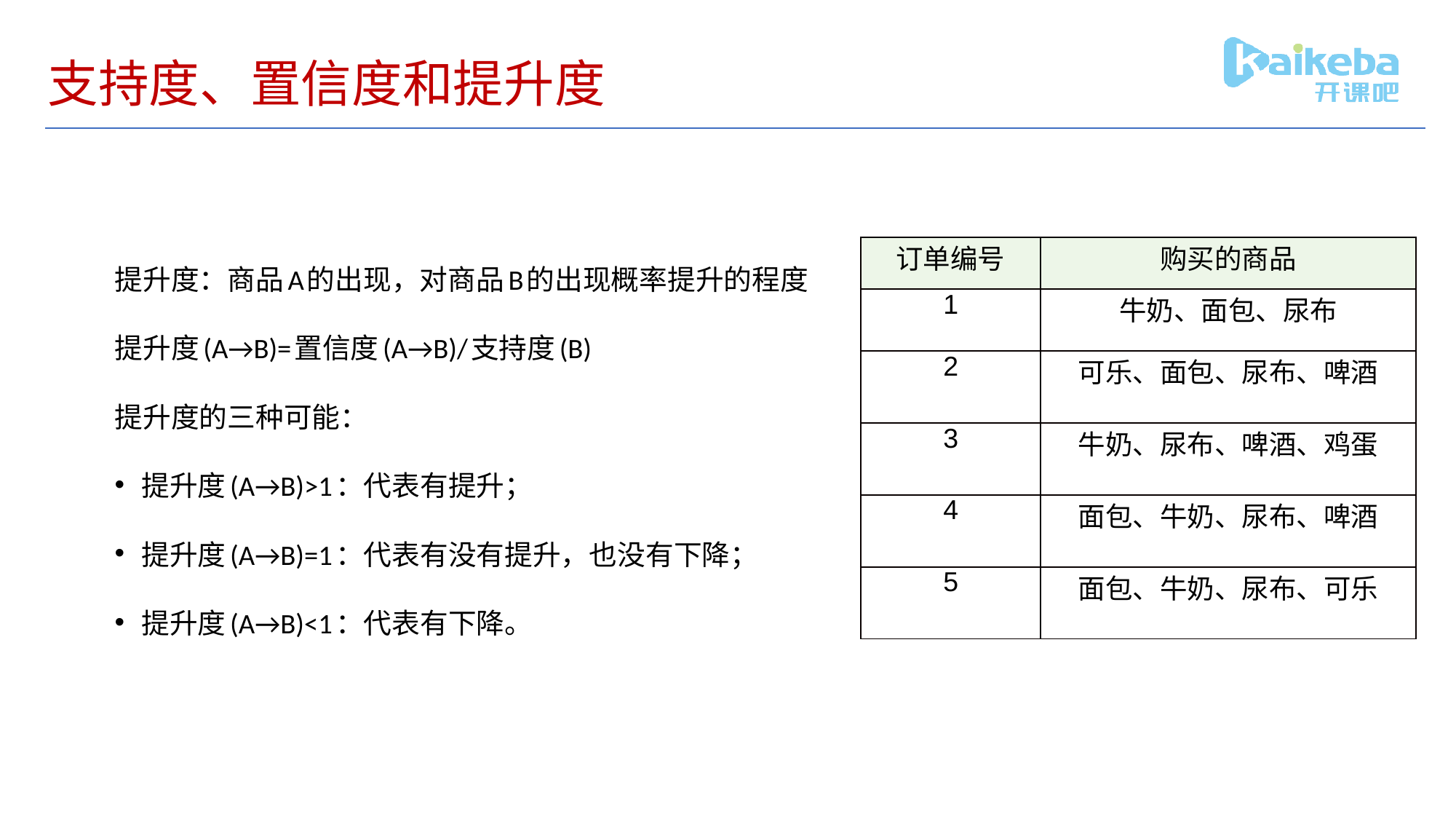

# 支持度、置信度和提升度
提升度：商品A的出现，对商品B的出现概率提升的程度
提升度(A→B)=置信度(A→B)/支持度(B)
提升度的三种可能：
提升度(A→B)>1：代表有提升；
提升度(A→B)=1：代表有没有提升，也没有下降；
提升度(A→B)<1：代表有下降。

| 订单编号 | 购买的商品 |
| --- | --- |
| 1 | 牛奶、面包、尿布 |
| 2 | 可乐、面包、尿布、啤酒 |
| 3 | 牛奶、尿布、啤酒、鸡蛋 |
| 4 | 面包、牛奶、尿布、啤酒 |
| 5 | 面包、牛奶、尿布、可乐 |